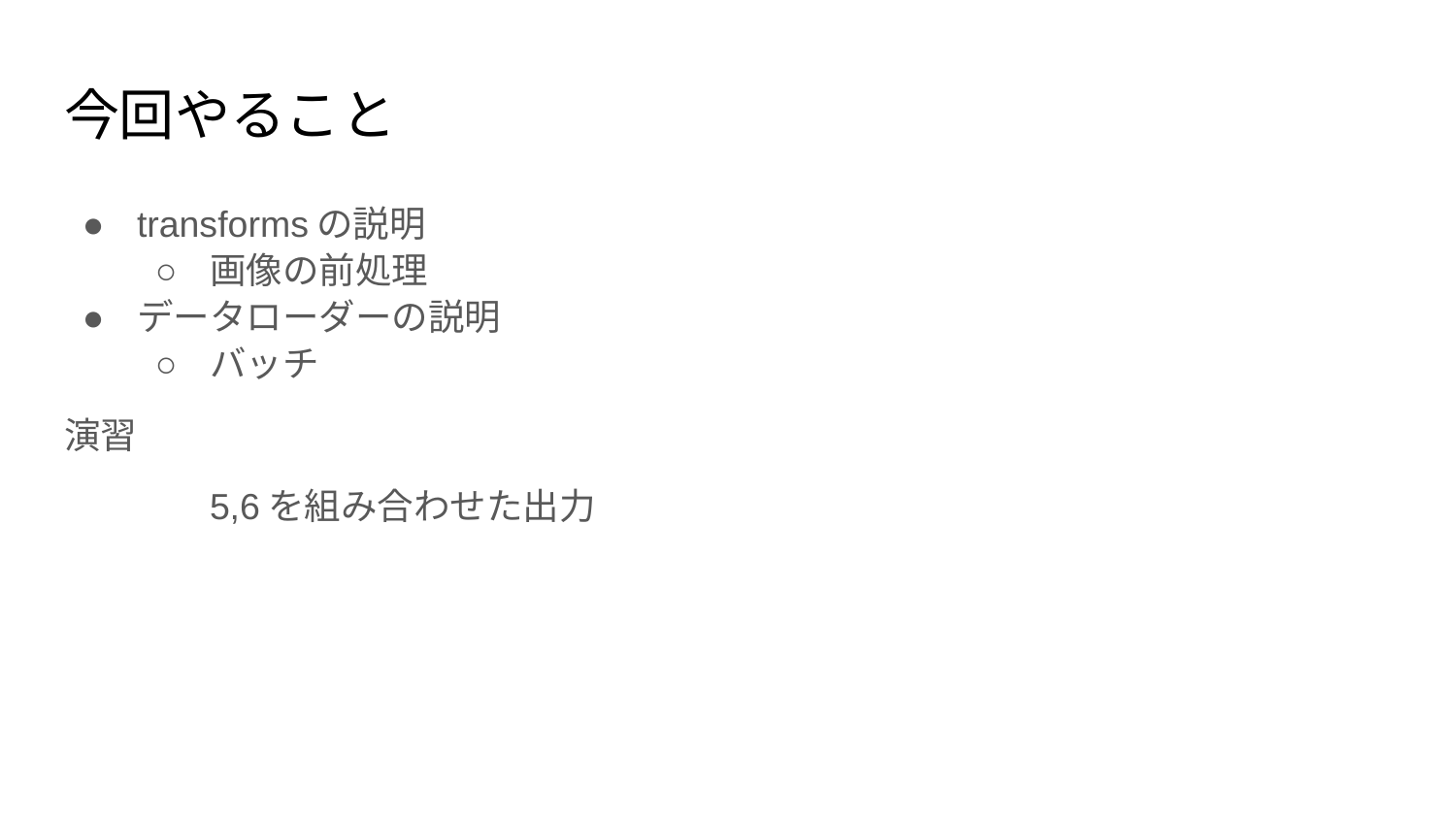

# 今回やること
transformsの説明
画像の前処理
データローダーの説明
バッチ
演習
	5,6を組み合わせた出力